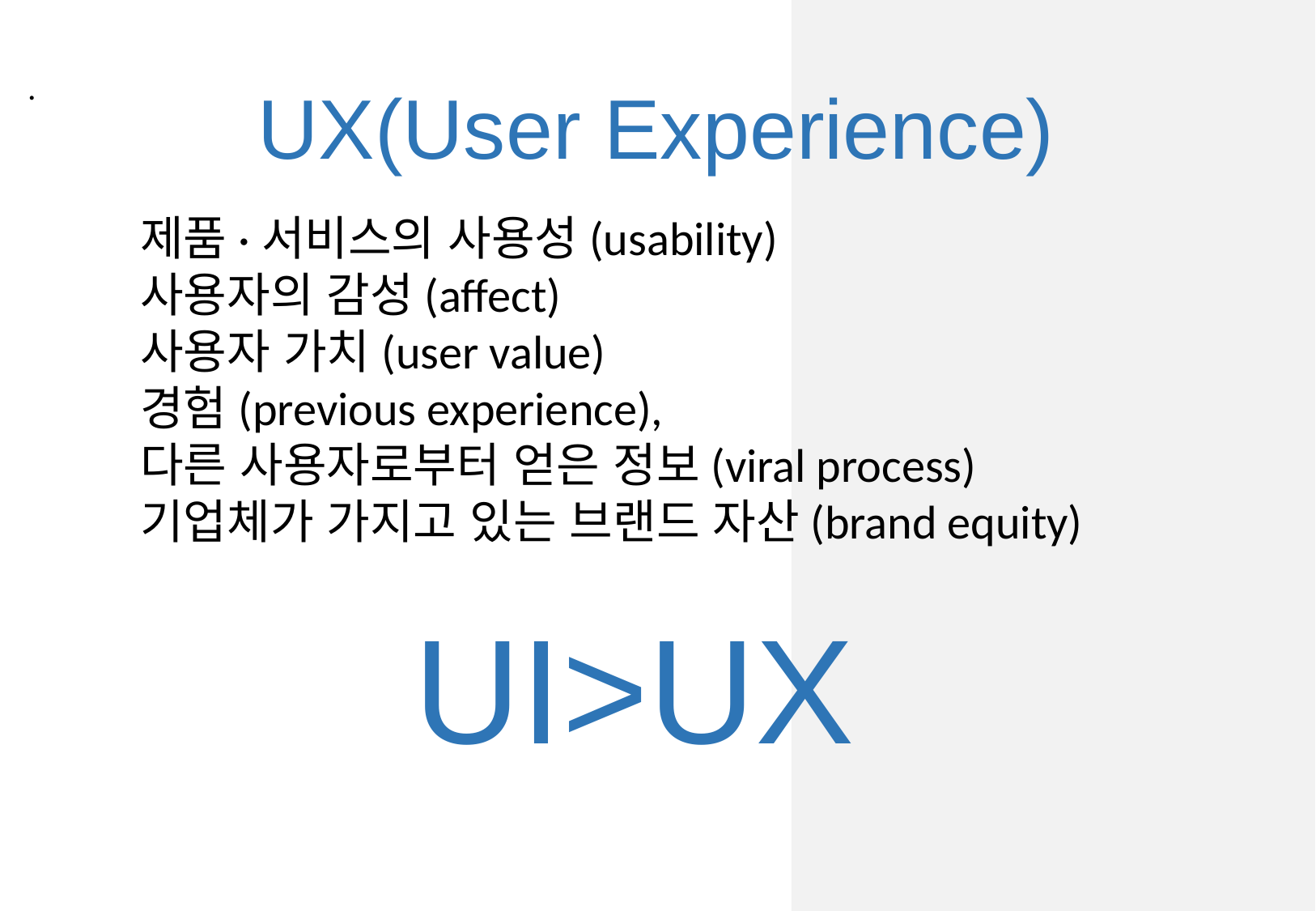

.
UX(User Experience)
제품·서비스의 사용성(usability)
사용자의 감성(affect)
사용자 가치(user value)
경험(previous experience),
다른 사용자로부터 얻은 정보(viral process)
기업체가 가지고 있는 브랜드 자산(brand equity)
UI>UX